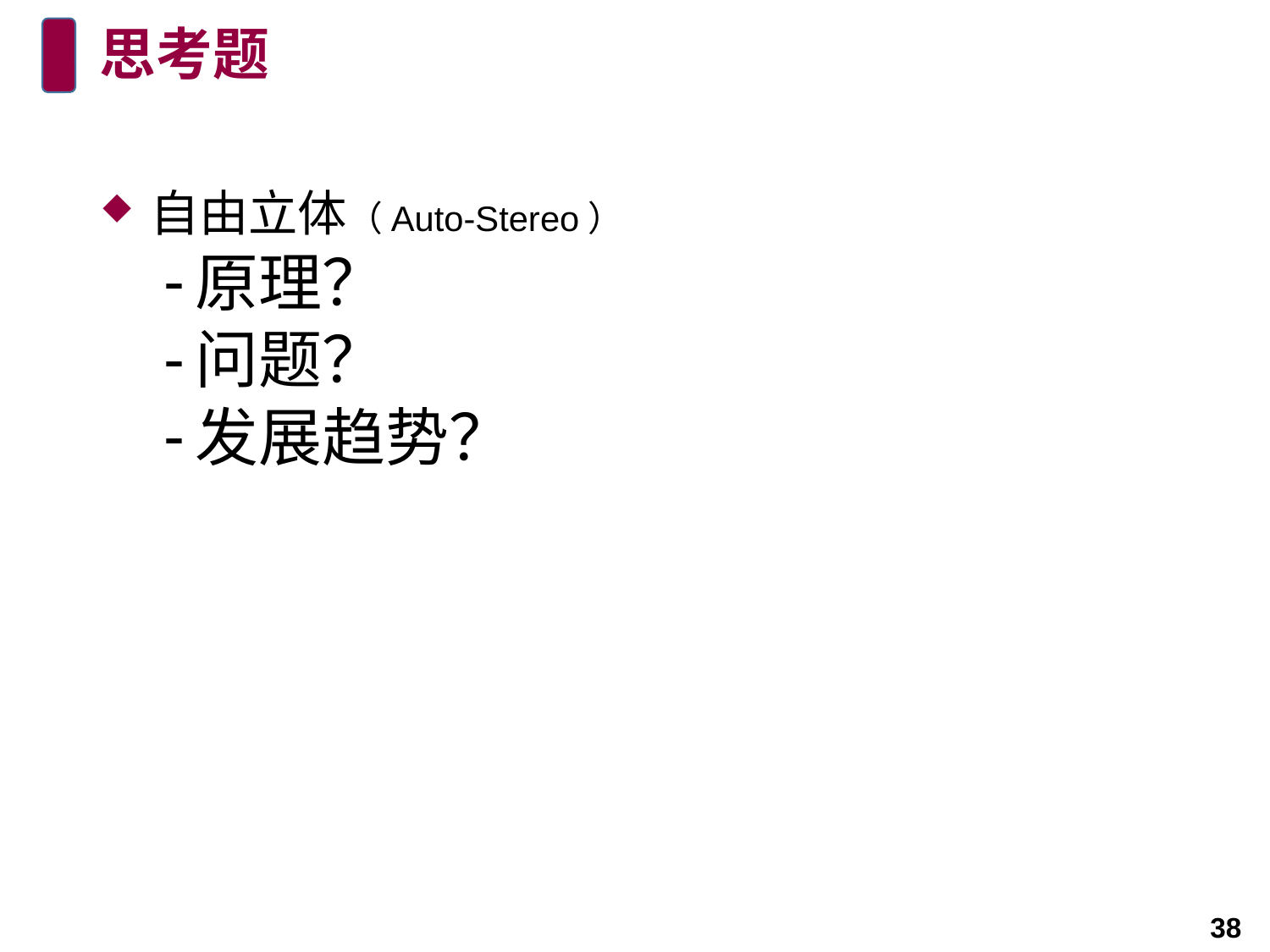

# 思考题
自由立体（Auto-Stereo）
原理？
问题？
发展趋势？
38